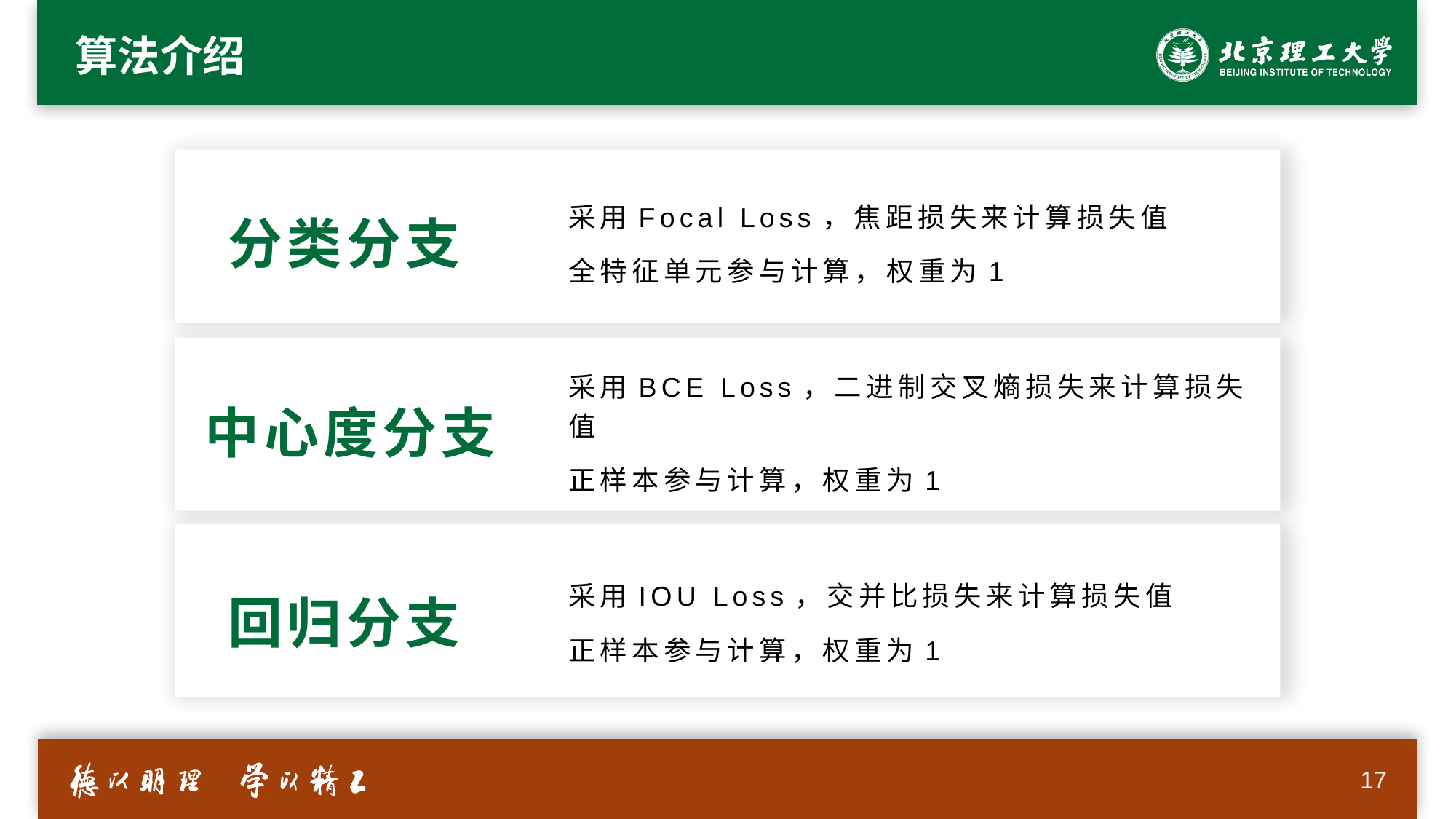

# 算法介绍

采用Focal Loss，焦距损失来计算损失值
全特征单元参与计算，权重为1
分类分支

采用BCE Loss，二进制交叉熵损失来计算损失值
正样本参与计算，权重为1
中心度分支

采用IOU Loss，交并比损失来计算损失值
正样本参与计算，权重为1
回归分支